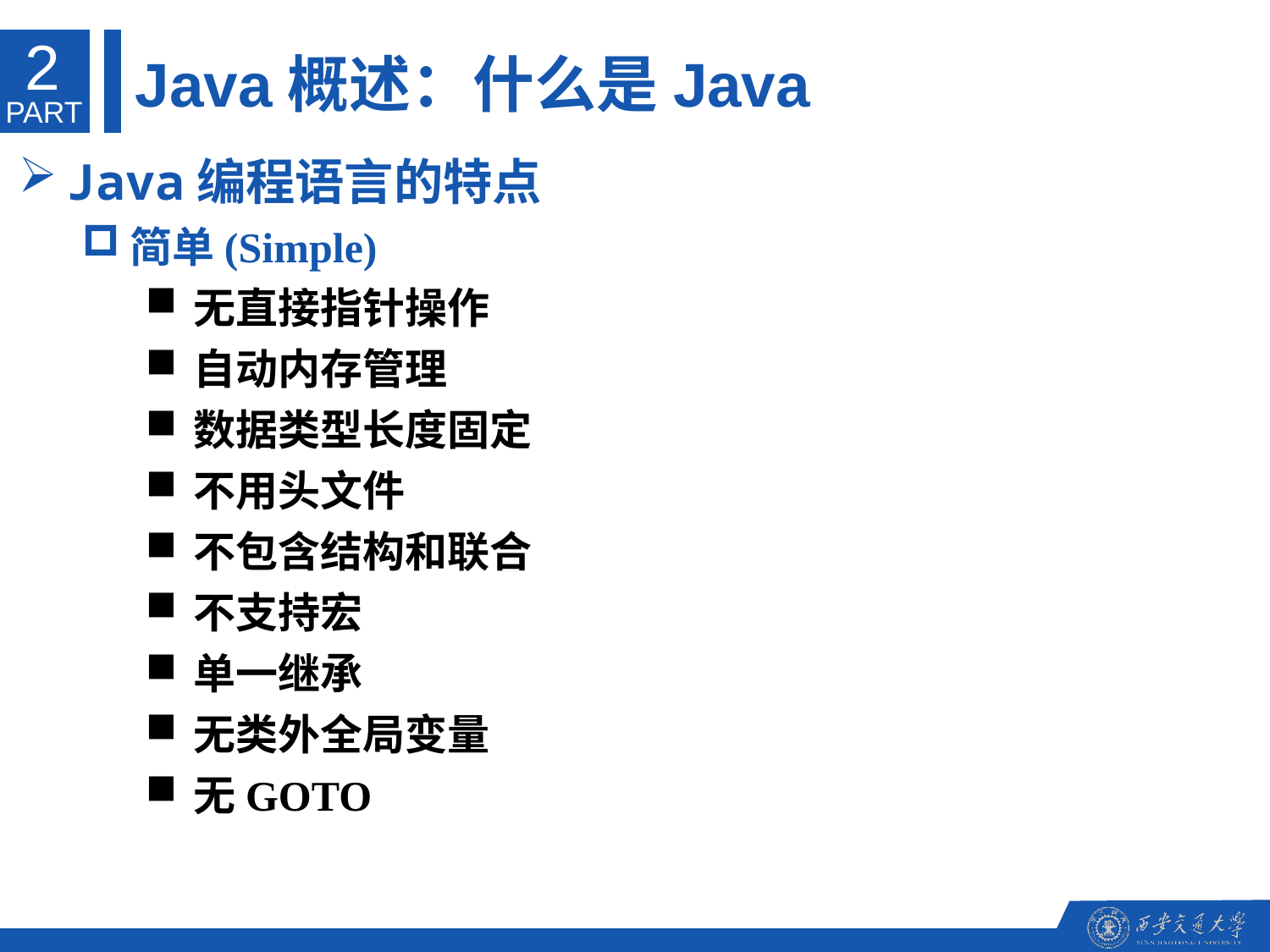

2
Java概述：什么是Java
PART
Java编程语言的特点
简单(Simple)
无直接指针操作
自动内存管理
数据类型长度固定
不用头文件
不包含结构和联合
不支持宏
单一继承
无类外全局变量
无GOTO